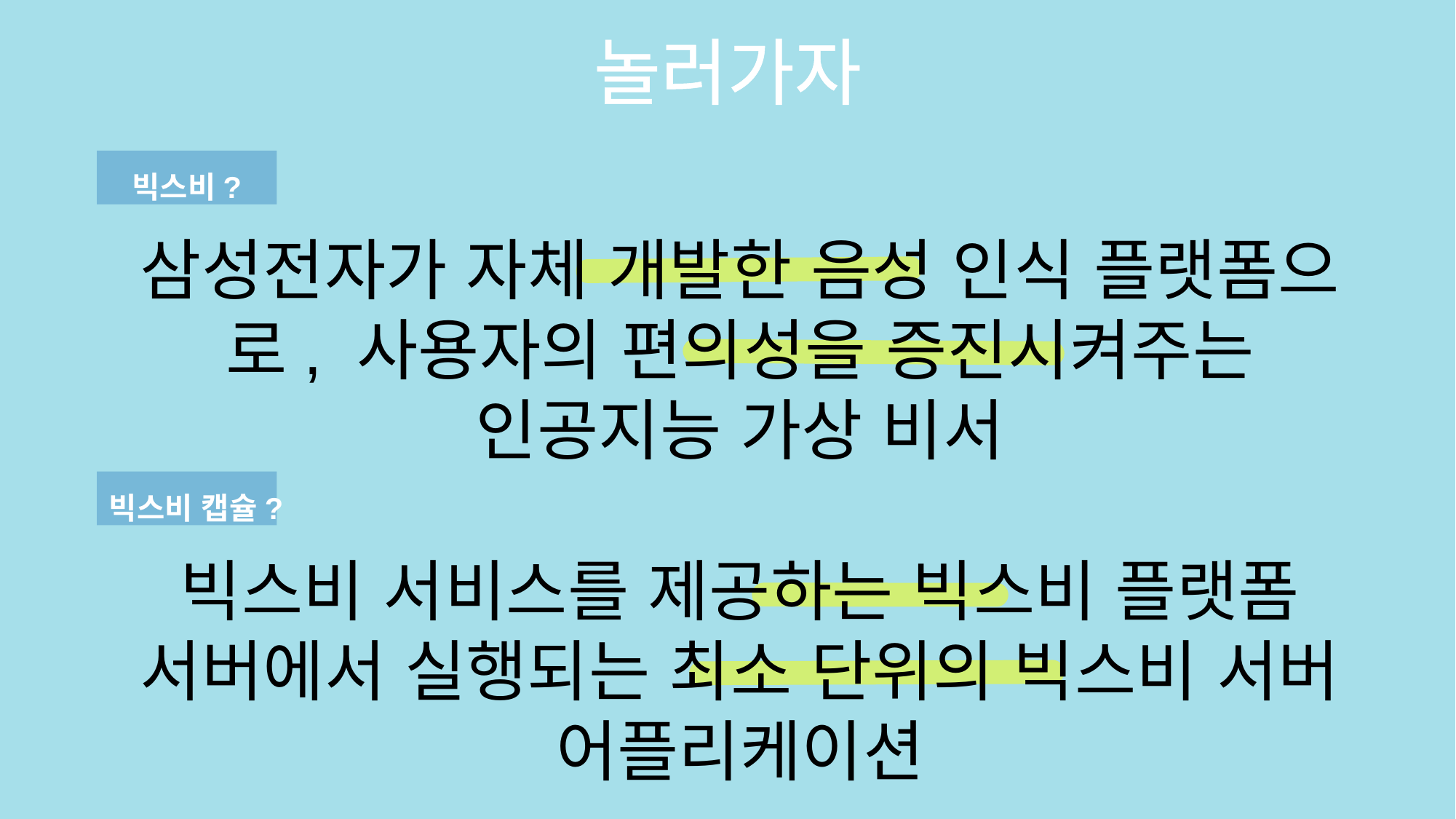

놀러가자
빅스비?
삼성전자가 자체 개발한 음성 인식 플랫폼으로, 사용자의 편의성을 증진시켜주는 인공지능 가상 비서
빅스비 캡슐?
빅스비 서비스를 제공하는 빅스비 플랫폼 서버에서 실행되는 최소 단위의 빅스비 서버 어플리케이션